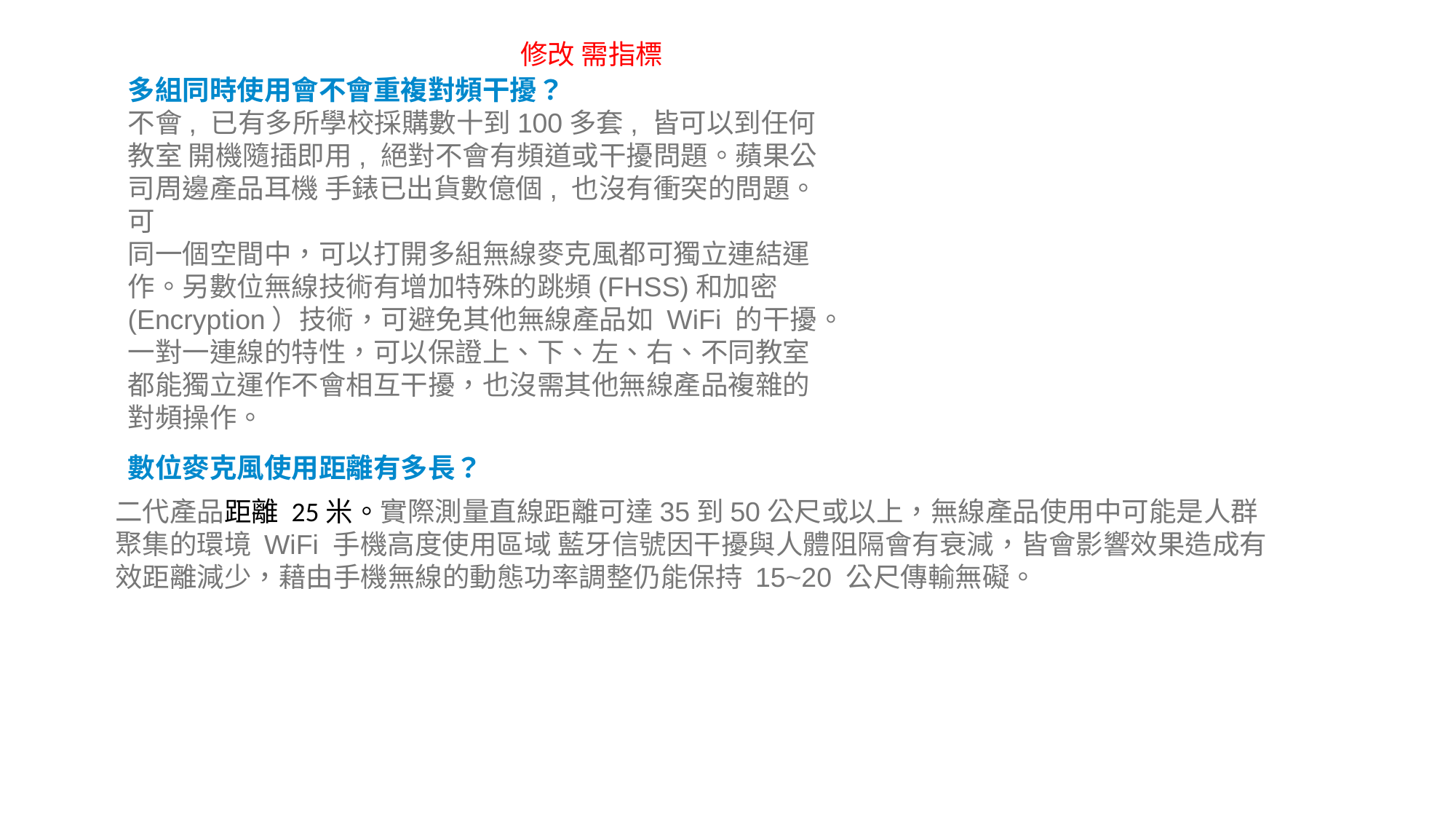

修改 需指標
多組同時使用會不會重複對頻干擾？多組同時
不會, 已有多所學校採購數十到100多套, 皆可以到任何教室 開機隨插即用, 絕對不會有頻道或干擾問題。蘋果公司周邊產品耳機 手錶已出貨數億個, 也沒有衝突的問題。 可
同一個空間中，可以打開多組無線麥克風都可獨立連結運作。另數位無線技術有增加特殊的跳頻(FHSS)和加密(Encryption）技術，可避免其他無線產品如 WiFi 的干擾。
一對一連線的特性，可以保證上、下、左、右、不同教室都能獨立運作不會相互干擾，也沒需其他無線產品複雜的對頻操作。
數位麥克風使用距離有多長？
二代產品距離 25米。實際測量直線距離可達35到50公尺或以上，無線產品使用中可能是人群聚集的環境 WiFi 手機高度使用區域 藍牙信號因干擾與人體阻隔會有衰減，皆會影響效果造成有效距離減少，藉由手機無線的動態功率調整仍能保持 15~20 公尺傳輸無礙。